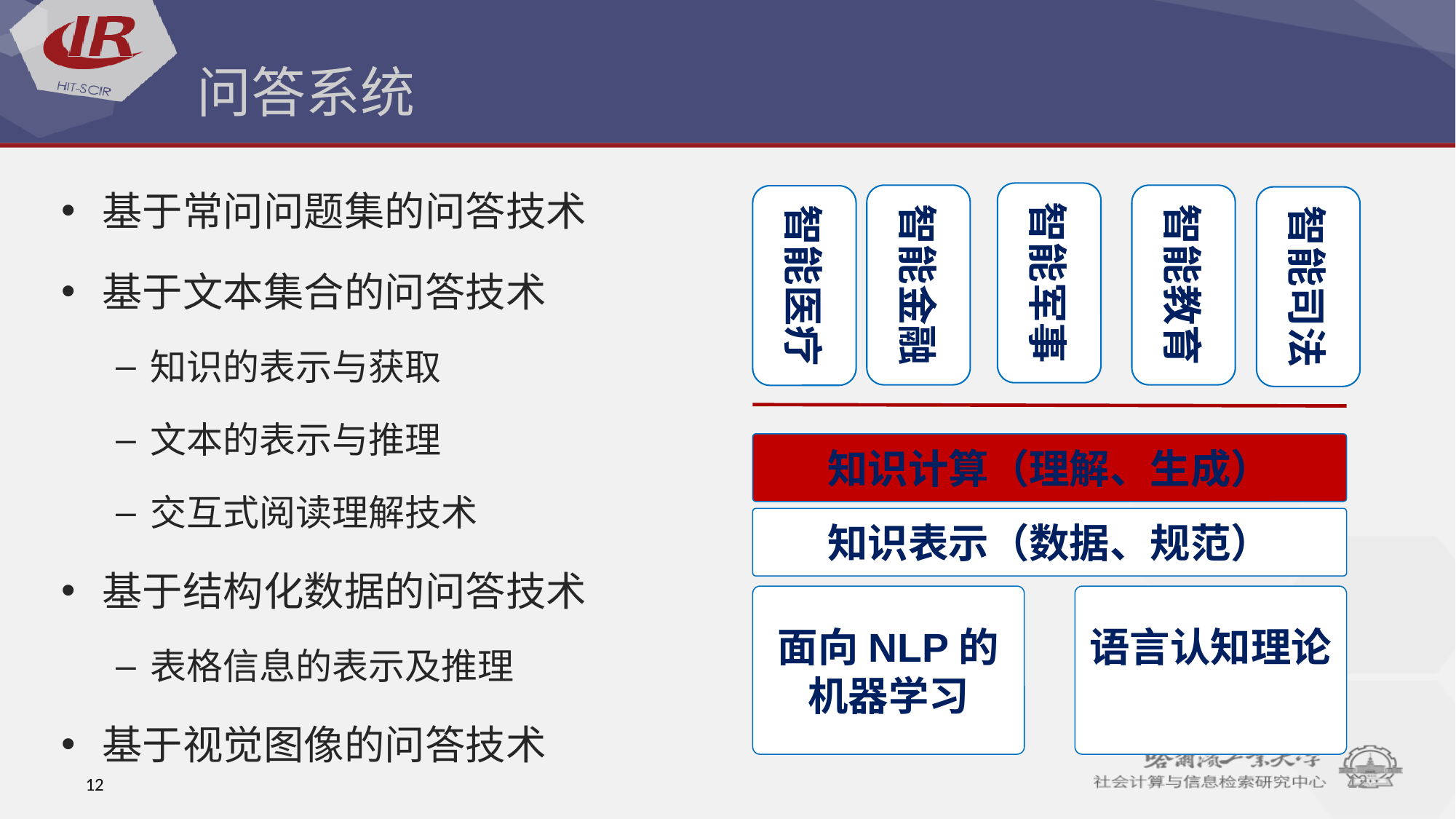

# 问答系统
基于常问问题集的问答技术
基于文本集合的问答技术
知识的表示与获取
文本的表示与推理
交互式阅读理解技术
基于结构化数据的问答技术
表格信息的表示及推理
基于视觉图像的问答技术

智能军事
智能金融
智能教育
智能医疗
智能司法
知识计算（理解、生成）
语言认知理论

面向NLP的
机器学习
知识表示（数据、规范）
12
12